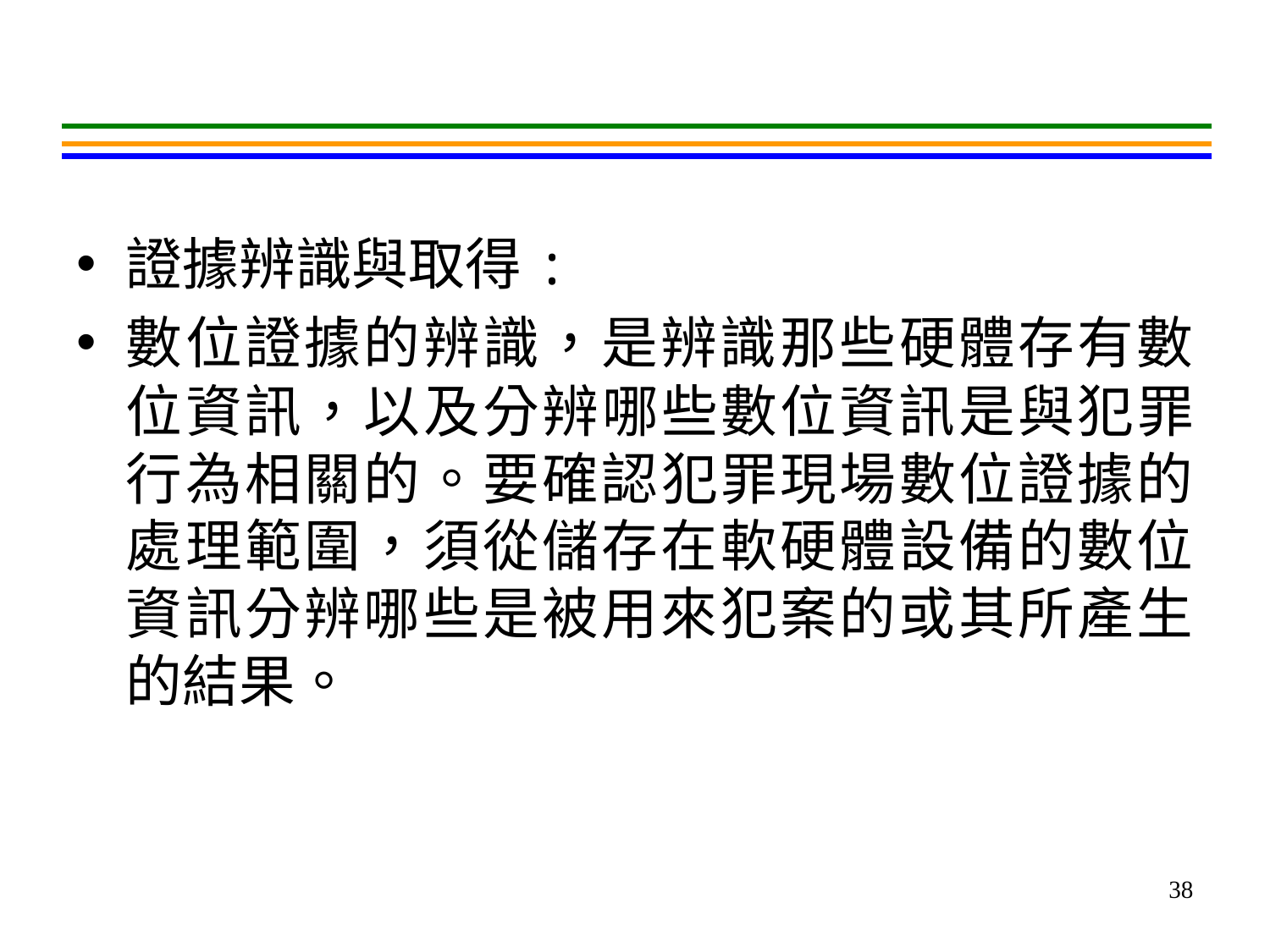

#
證據辨識與取得:
數位證據的辨識，是辨識那些硬體存有數位資訊，以及分辨哪些數位資訊是與犯罪行為相關的。要確認犯罪現場數位證據的處理範圍，須從儲存在軟硬體設備的數位資訊分辨哪些是被用來犯案的或其所產生的結果。
38